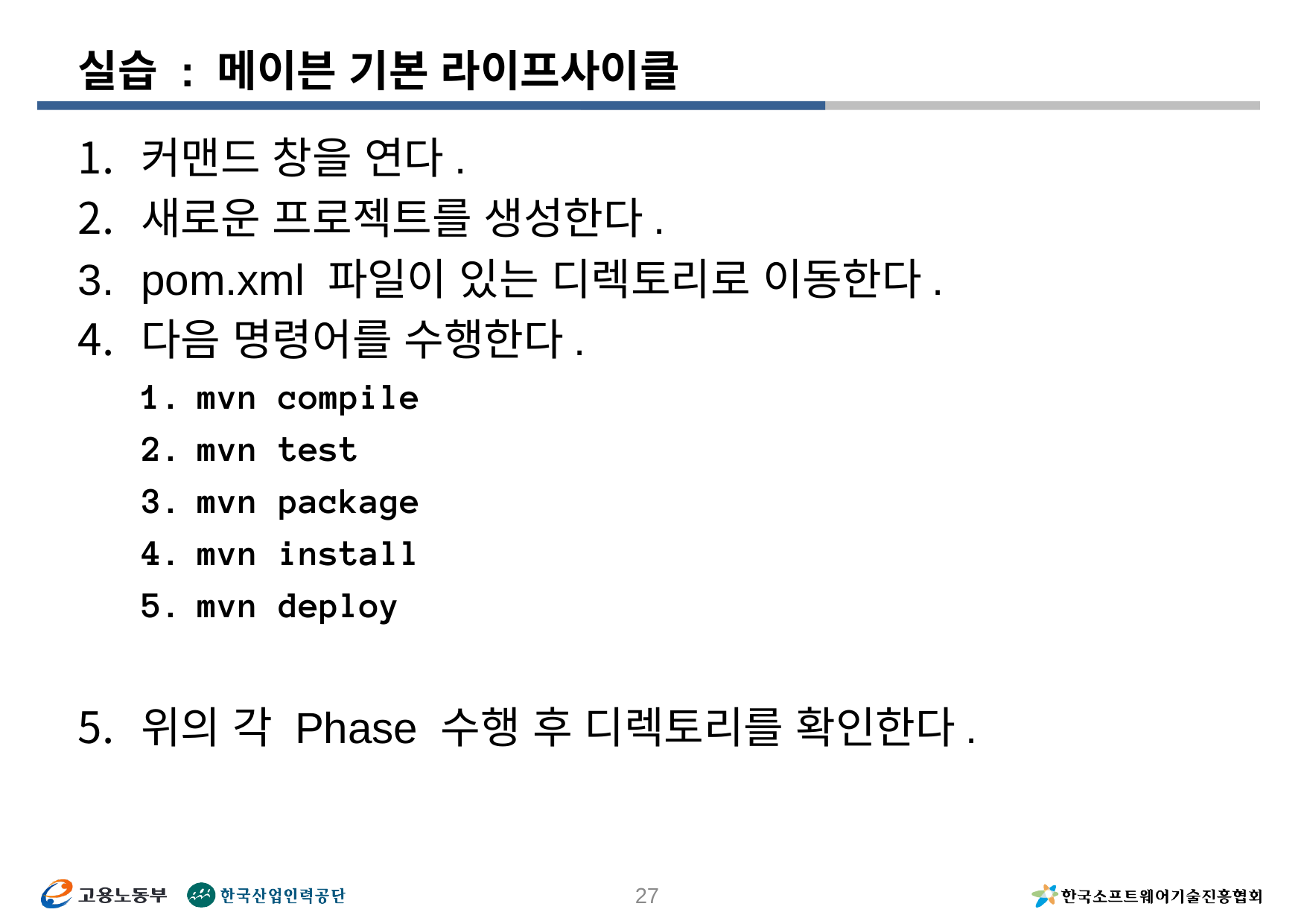

# 실습 : 메이븐 기본 라이프사이클
커맨드 창을 연다.
새로운 프로젝트를 생성한다.
pom.xml 파일이 있는 디렉토리로 이동한다.
다음 명령어를 수행한다.
mvn compile
mvn test
mvn package
mvn install
mvn deploy

위의 각 Phase 수행 후 디렉토리를 확인한다.
27